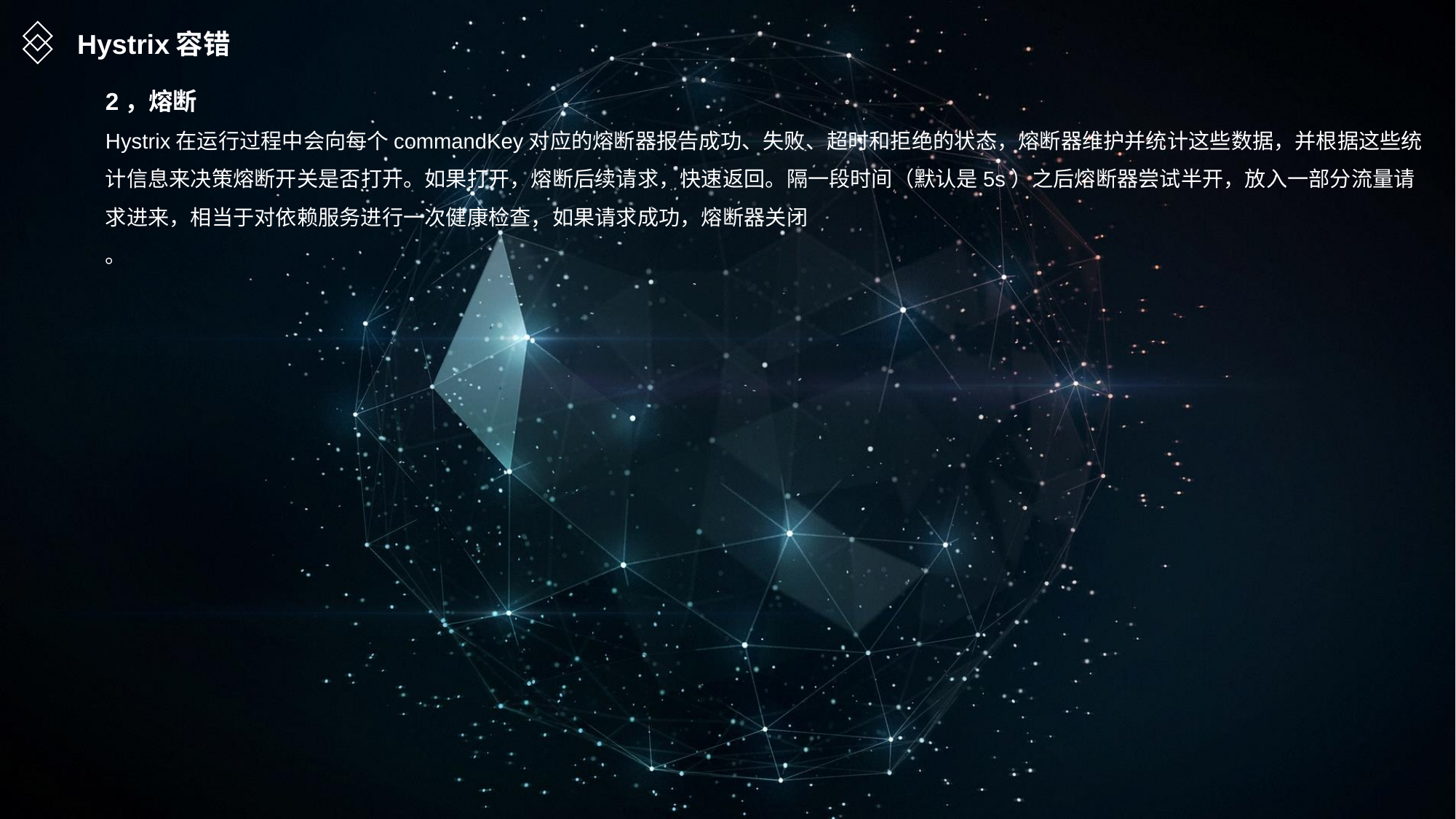

Hystrix容错
2，熔断
Hystrix在运行过程中会向每个commandKey对应的熔断器报告成功、失败、超时和拒绝的状态，熔断器维护并统计这些数据，并根据这些统计信息来决策熔断开关是否打开。如果打开，熔断后续请求，快速返回。隔一段时间（默认是5s）之后熔断器尝试半开，放入一部分流量请求进来，相当于对依赖服务进行一次健康检查，如果请求成功，熔断器关闭
。